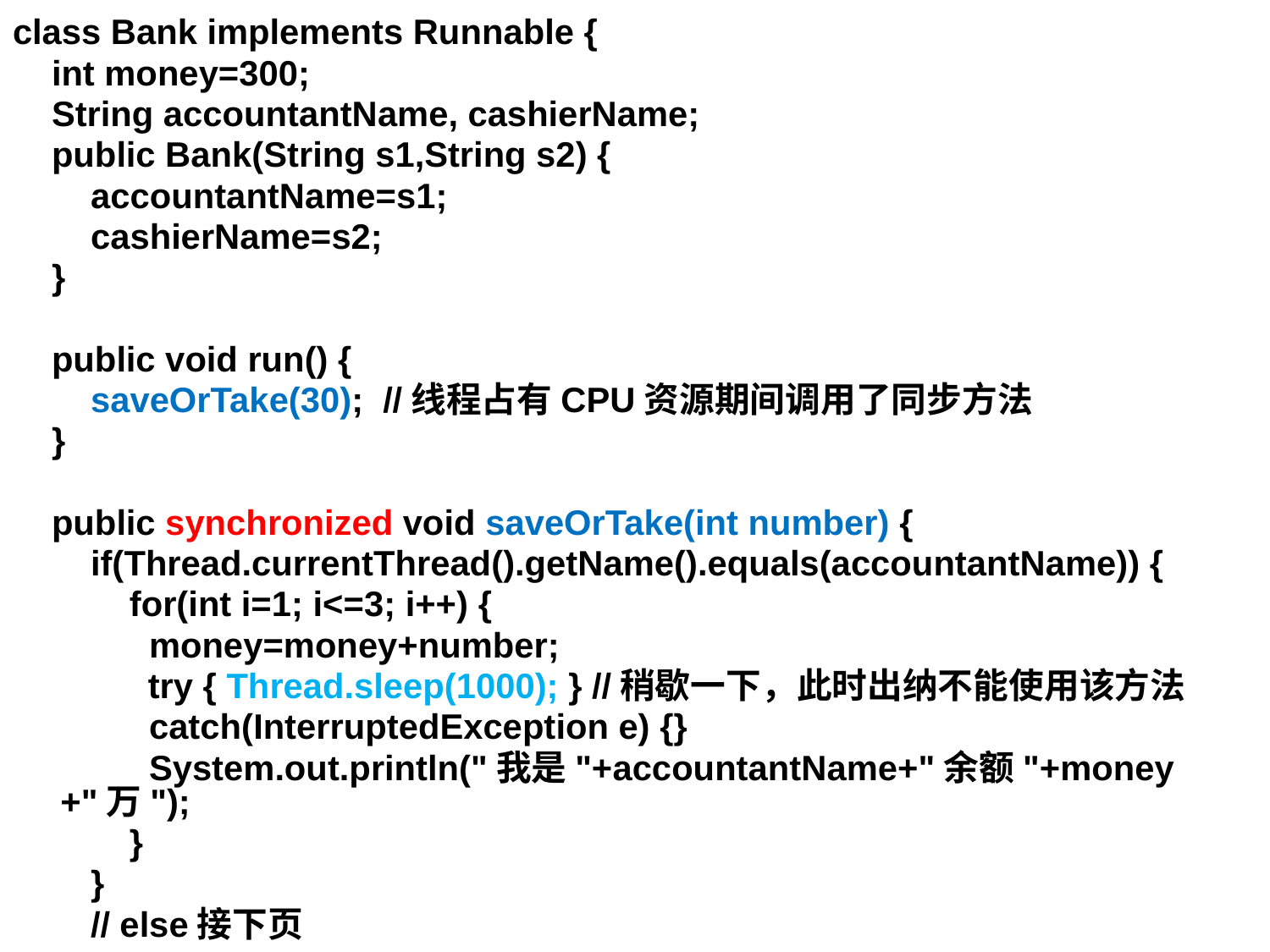

class Bank implements Runnable {
    int money=300;
    String accountantName, cashierName;
    public Bank(String s1,String s2) {
        accountantName=s1;
        cashierName=s2;
    }

    public void run() {
        saveOrTake(30);  //线程占有CPU资源期间调用了同步方法
    }

    public synchronized void saveOrTake(int number) {
        if(Thread.currentThread().getName().equals(accountantName)) {
            for(int i=1; i<=3; i++) {
              money=money+number;
	         try { Thread.sleep(1000); } //稍歇一下，此时出纳不能使用该方法
              catch(InterruptedException e) {}
              System.out.println("我是"+accountantName+"余额"+money+"万");
            }
        }
        // else接下页